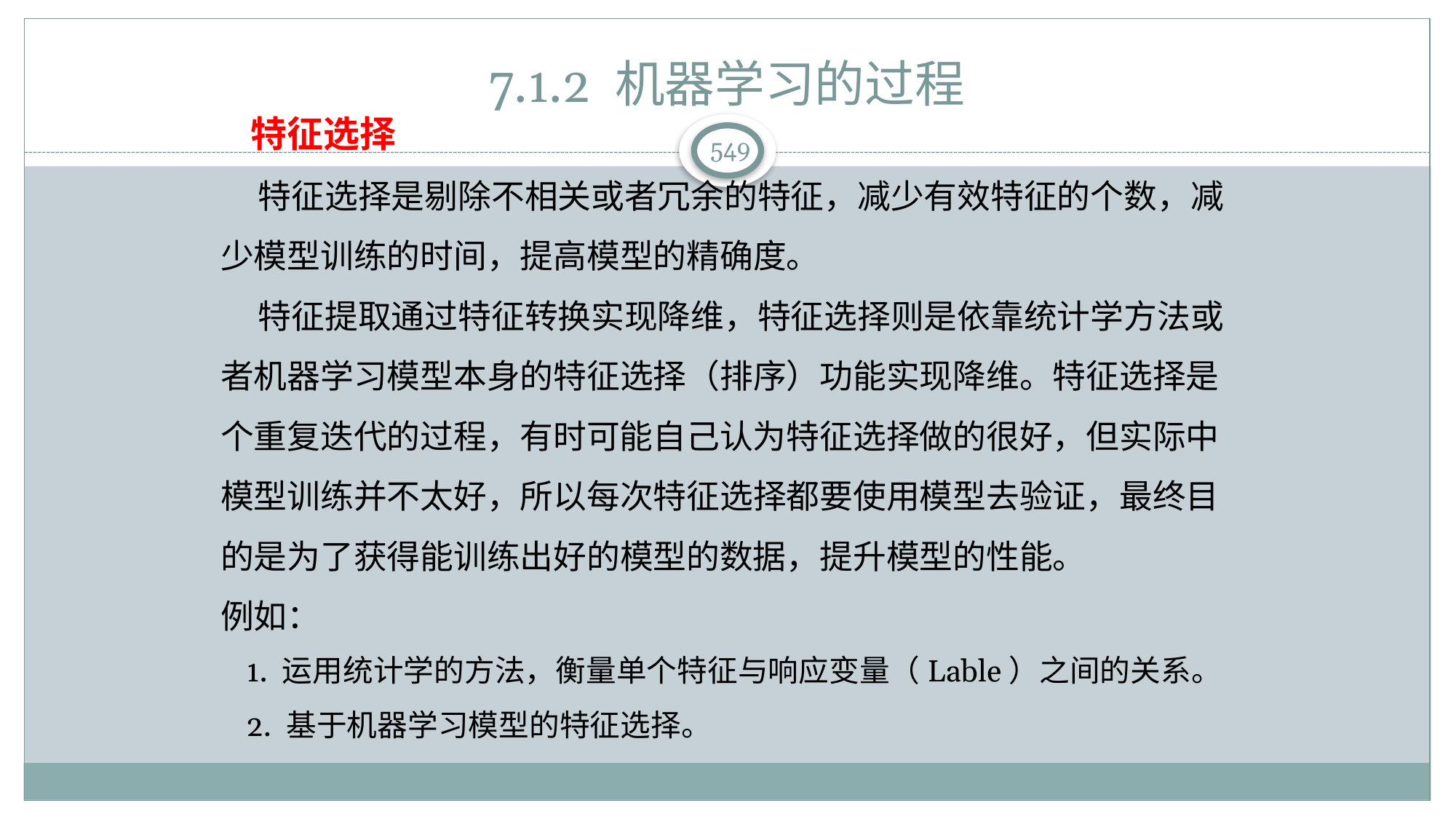

# 7.1.2 机器学习的过程
      特征选择
    特征选择是剔除不相关或者冗余的特征，减少有效特征的个数，减少模型训练的时间，提高模型的精确度。
    特征提取通过特征转换实现降维，特征选择则是依靠统计学方法或者机器学习模型本身的特征选择（排序）功能实现降维。特征选择是个重复迭代的过程，有时可能自己认为特征选择做的很好，但实际中模型训练并不太好，所以每次特征选择都要使用模型去验证，最终目的是为了获得能训练出好的模型的数据，提升模型的性能。
例如：
1. 运用统计学的方法，衡量单个特征与响应变量（Lable）之间的关系。
2. 基于机器学习模型的特征选择。
549